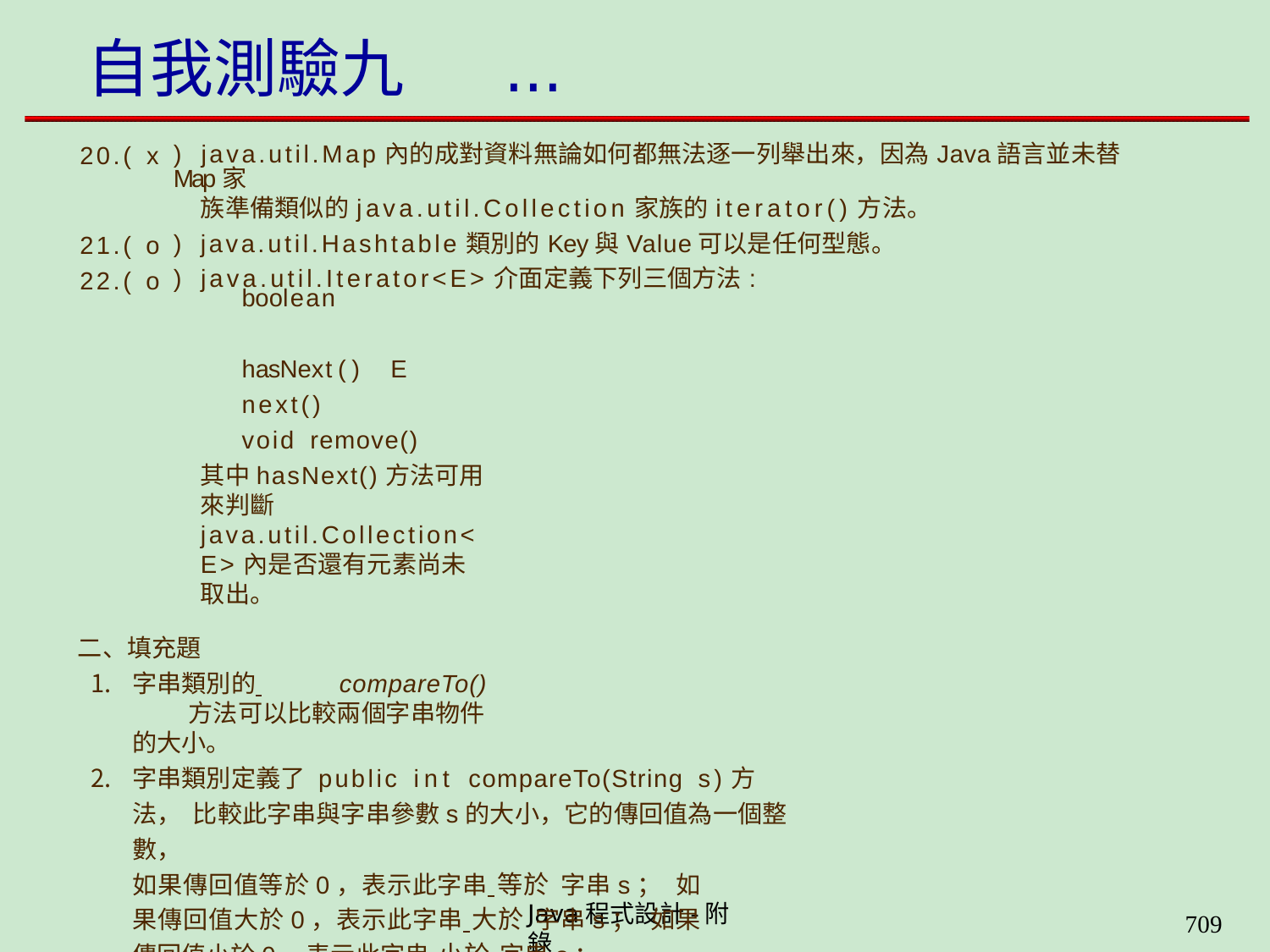

# 自我測驗九	...
| 20.( | x | ) java.util.Map內的成對資料無論如何都無法逐一列舉出來，因為Java語言並未替Map家 |
| --- | --- | --- |
|  |  | 族準備類似的java.util.Collection家族的iterator()方法。 |
| 21.( | o | ) java.util.Hashtable類別的Key與Value可以是任何型態。 |
| 22.( | o | ) java.util.Iterator<E>介面定義下列三個方法: |
boolean	hasNext()  E next()
void remove()
其中hasNext()方法可用來判斷java.util.Collection<E>內是否還有元素尚未取出。

二、填充題
字串類別的 	compareTo() 	方法可以比較兩個字串物件的大小。
字串類別定義了 public int compareTo(String s)方法，  比較此字串與字串參數s的大小，它的傳回值為一個整數，
如果傳回值等於0，表示此字串 等於 字串s；  如果傳回值大於0，表示此字串 大於 字串s；  如果傳回值小於0，表示此字串 小於 字串s；
Java程式設計-附錄
709